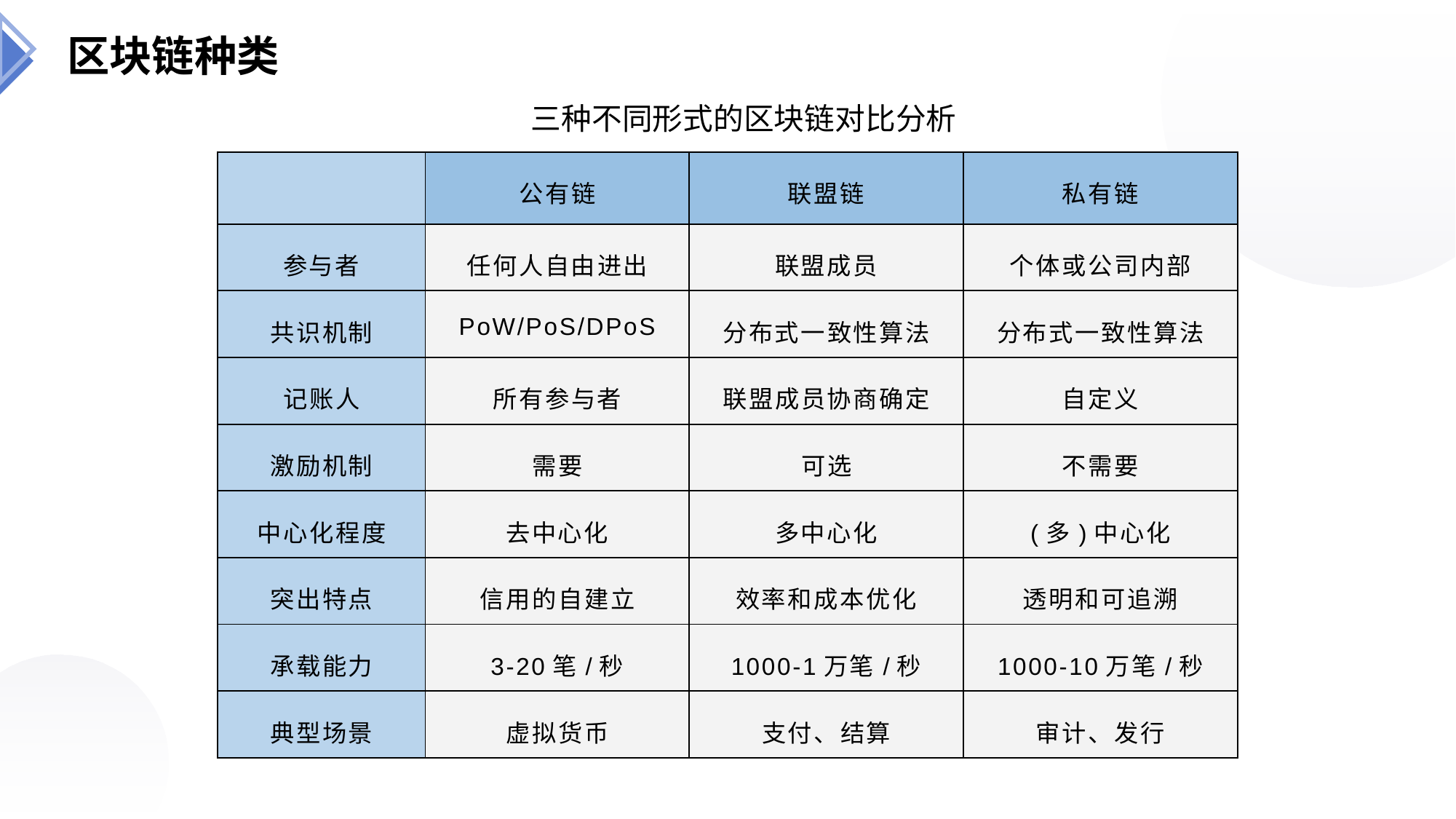

区块链种类
三种不同形式的区块链对比分析
|  | 公有链 | 联盟链 | 私有链 |
| --- | --- | --- | --- |
| 参与者 | 任何人自由进出 | 联盟成员 | 个体或公司内部 |
| 共识机制 | PoW/PoS/DPoS | 分布式一致性算法 | 分布式一致性算法 |
| 记账人 | 所有参与者 | 联盟成员协商确定 | 自定义 |
| 激励机制 | 需要 | 可选 | 不需要 |
| 中心化程度 | 去中心化 | 多中心化 | (多)中心化 |
| 突出特点 | 信用的自建立 | 效率和成本优化 | 透明和可追溯 |
| 承载能力 | 3-20笔/秒 | 1000-1万笔/秒 | 1000-10万笔/秒 |
| 典型场景 | 虚拟货币 | 支付、结算 | 审计、发行 |